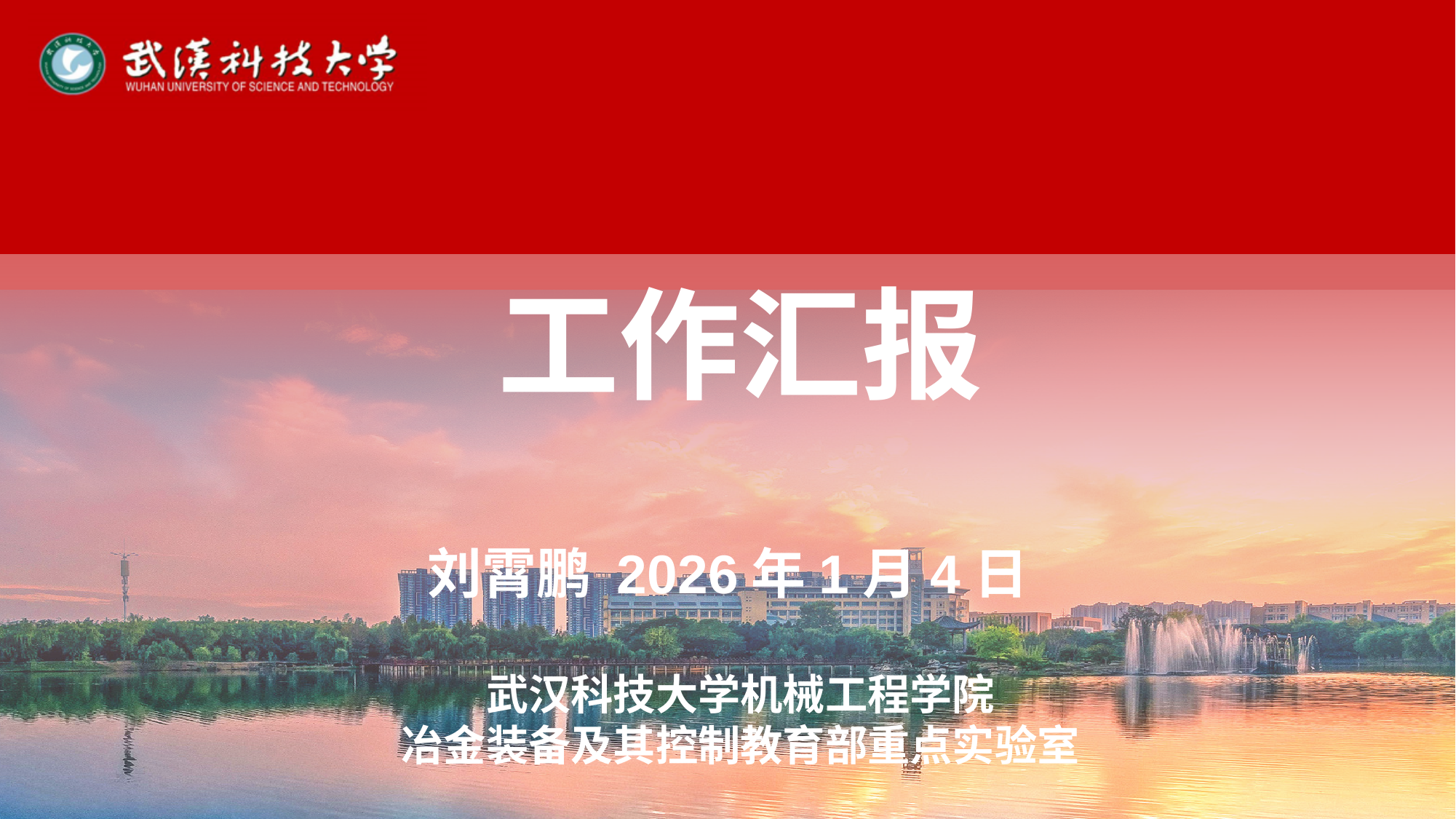

# 工作汇报
刘霄鹏 2026年1月4日

武汉科技大学机械工程学院
冶金装备及其控制教育部重点实验室